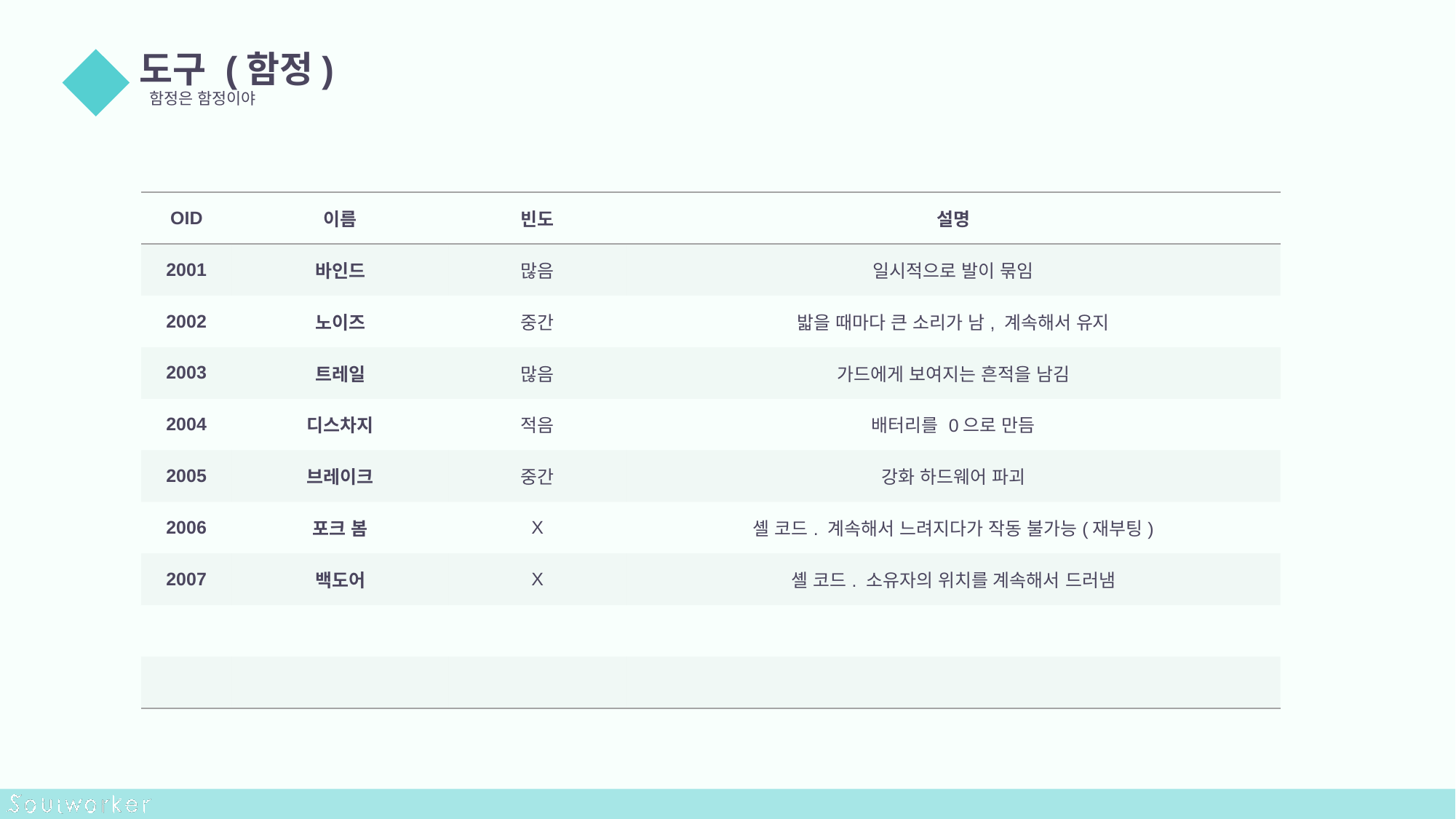

도구 (함정)
함정은 함정이야

05
| OID | 이름 | 빈도 | 설명 |
| --- | --- | --- | --- |
| 2001 | 바인드 | 많음 | 일시적으로 발이 묶임 |
| 2002 | 노이즈 | 중간 | 밟을 때마다 큰 소리가 남, 계속해서 유지 |
| 2003 | 트레일 | 많음 | 가드에게 보여지는 흔적을 남김 |
| 2004 | 디스차지 | 적음 | 배터리를 0으로 만듬 |
| 2005 | 브레이크 | 중간 | 강화 하드웨어 파괴 |
| 2006 | 포크 봄 | X | 셸 코드. 계속해서 느려지다가 작동 불가능(재부팅) |
| 2007 | 백도어 | X | 셸 코드. 소유자의 위치를 계속해서 드러냄 |
|  |  |  |  |
|  |  |  |  |